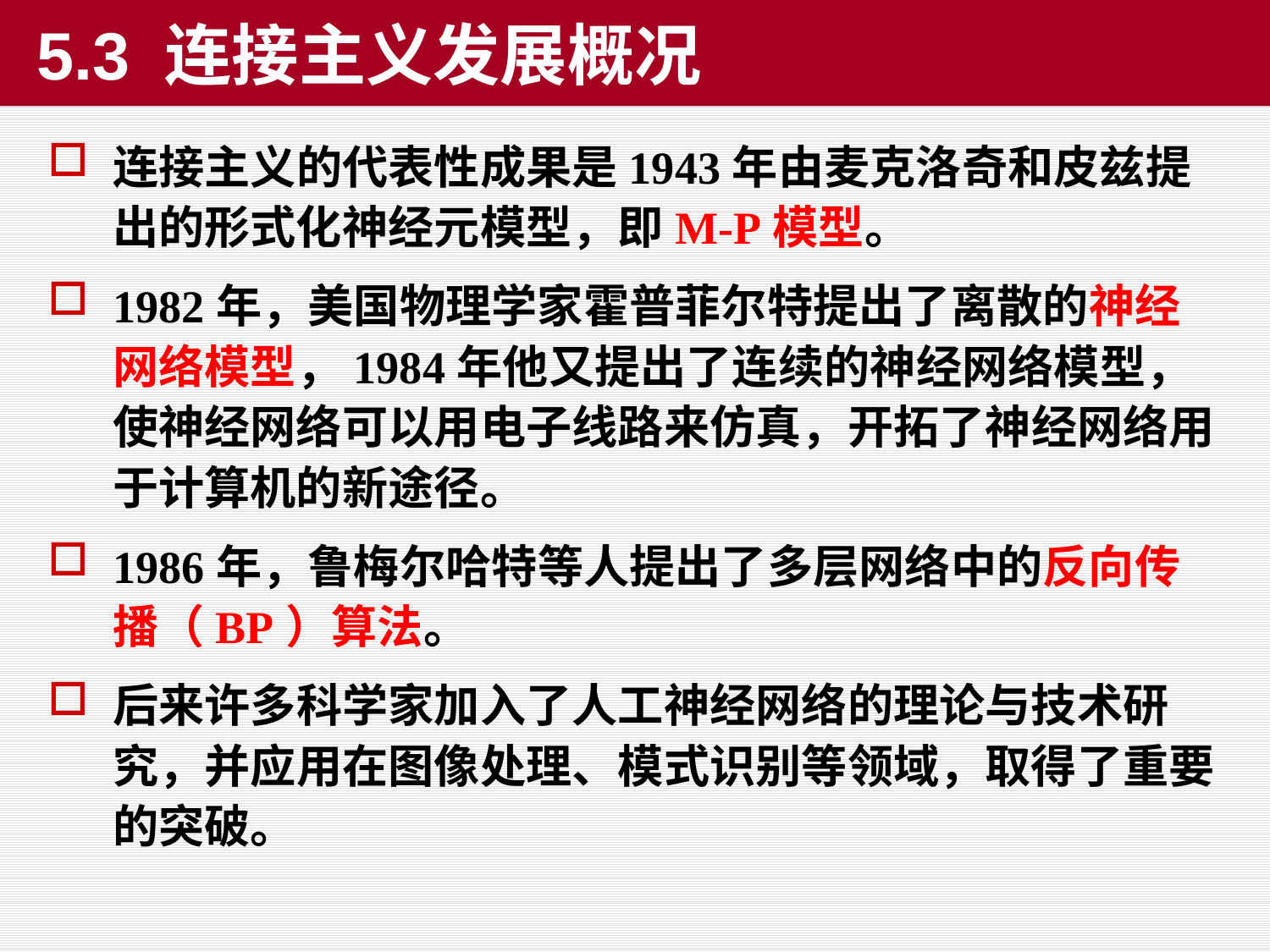

5.3 连接主义发展概况
连接主义的代表性成果是1943年由麦克洛奇和皮兹提出的形式化神经元模型，即M-P模型。
1982年，美国物理学家霍普菲尔特提出了离散的神经网络模型，1984年他又提出了连续的神经网络模型，使神经网络可以用电子线路来仿真，开拓了神经网络用于计算机的新途径。
1986年，鲁梅尔哈特等人提出了多层网络中的反向传播（BP）算法。
后来许多科学家加入了人工神经网络的理论与技术研究，并应用在图像处理、模式识别等领域，取得了重要的突破。